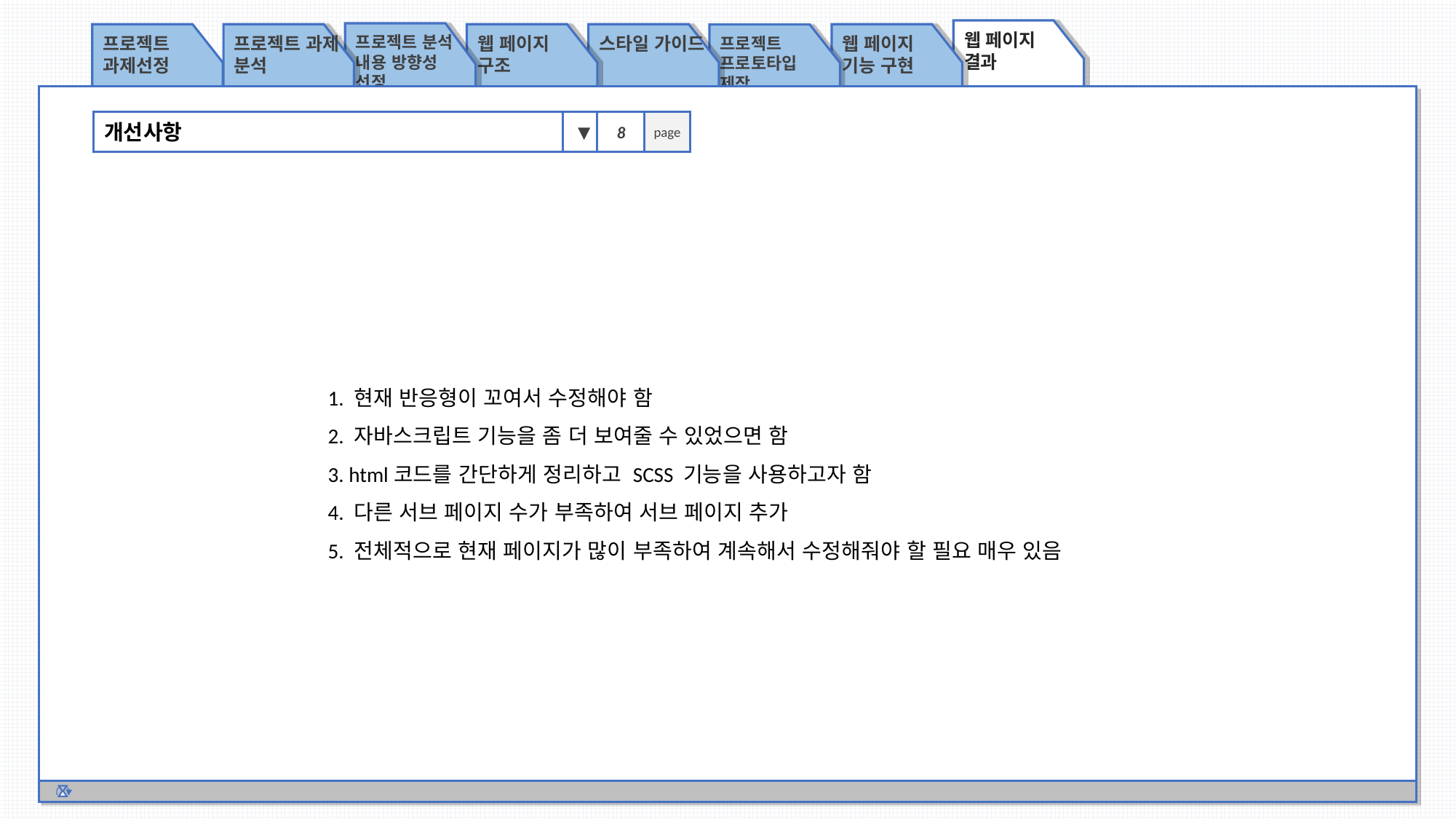

웹 페이지 결과
프로젝트 분석 내용 방향성 선정
프로젝트 과제선정
프로젝트 과제 분석
웹 페이지 구조
스타일 가이드
웹 페이지 기능 구현
프로젝트
프로토타입 제작

개선사항
▼
8
page
1. 현재 반응형이 꼬여서 수정해야 함
2. 자바스크립트 기능을 좀 더 보여줄 수 있었으면 함
3. html코드를 간단하게 정리하고 SCSS 기능을 사용하고자 함
4. 다른 서브 페이지 수가 부족하여 서브 페이지 추가
5. 전체적으로 현재 페이지가 많이 부족하여 계속해서 수정해줘야 할 필요 매우 있음